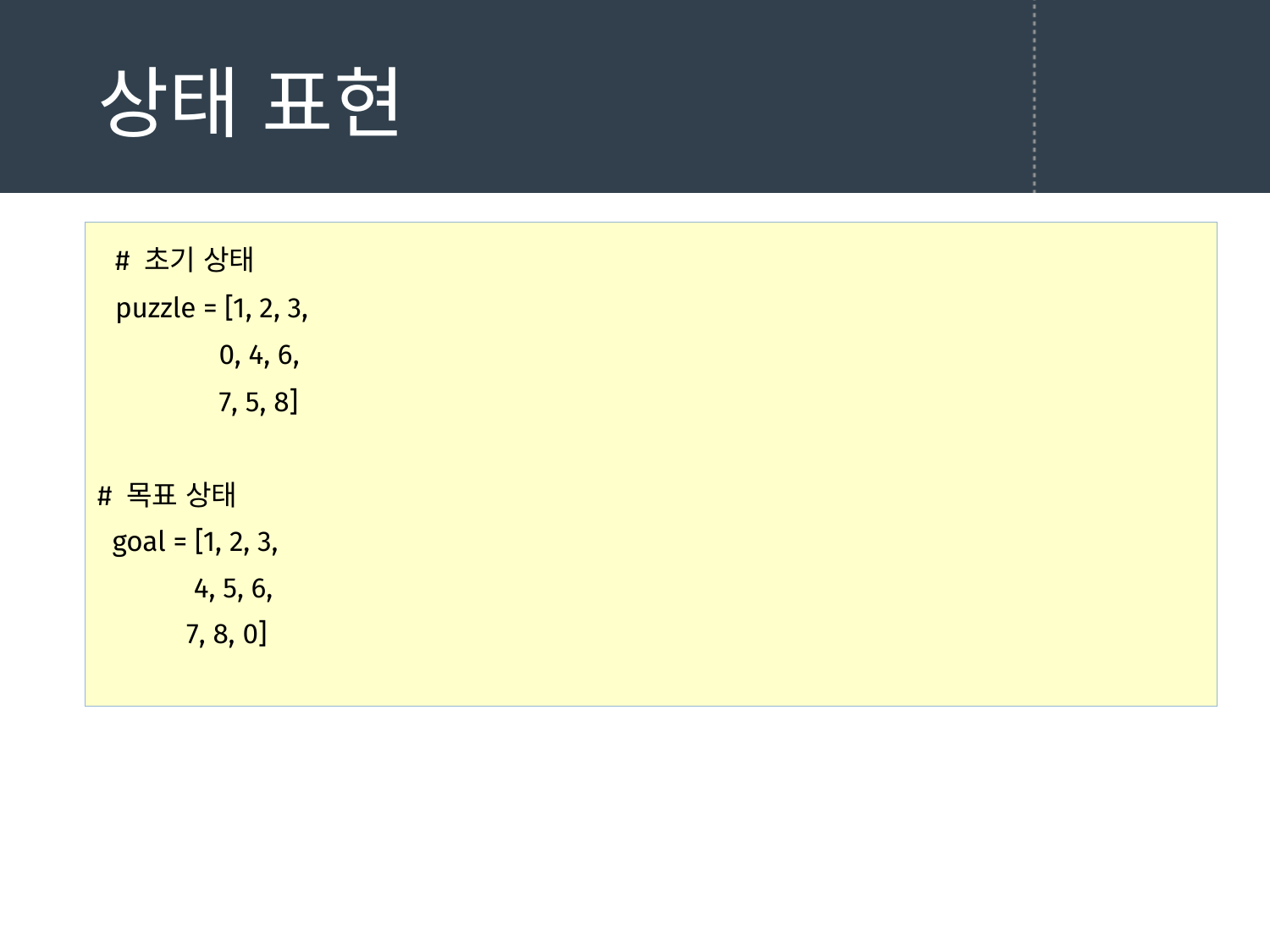

# 상태 표현
# 초기 상태
puzzle = [1, 2, 3,
              0, 4, 6,
              7, 5, 8]

# 목표 상태
  goal = [1, 2, 3,
             4, 5, 6,
            7, 8, 0]